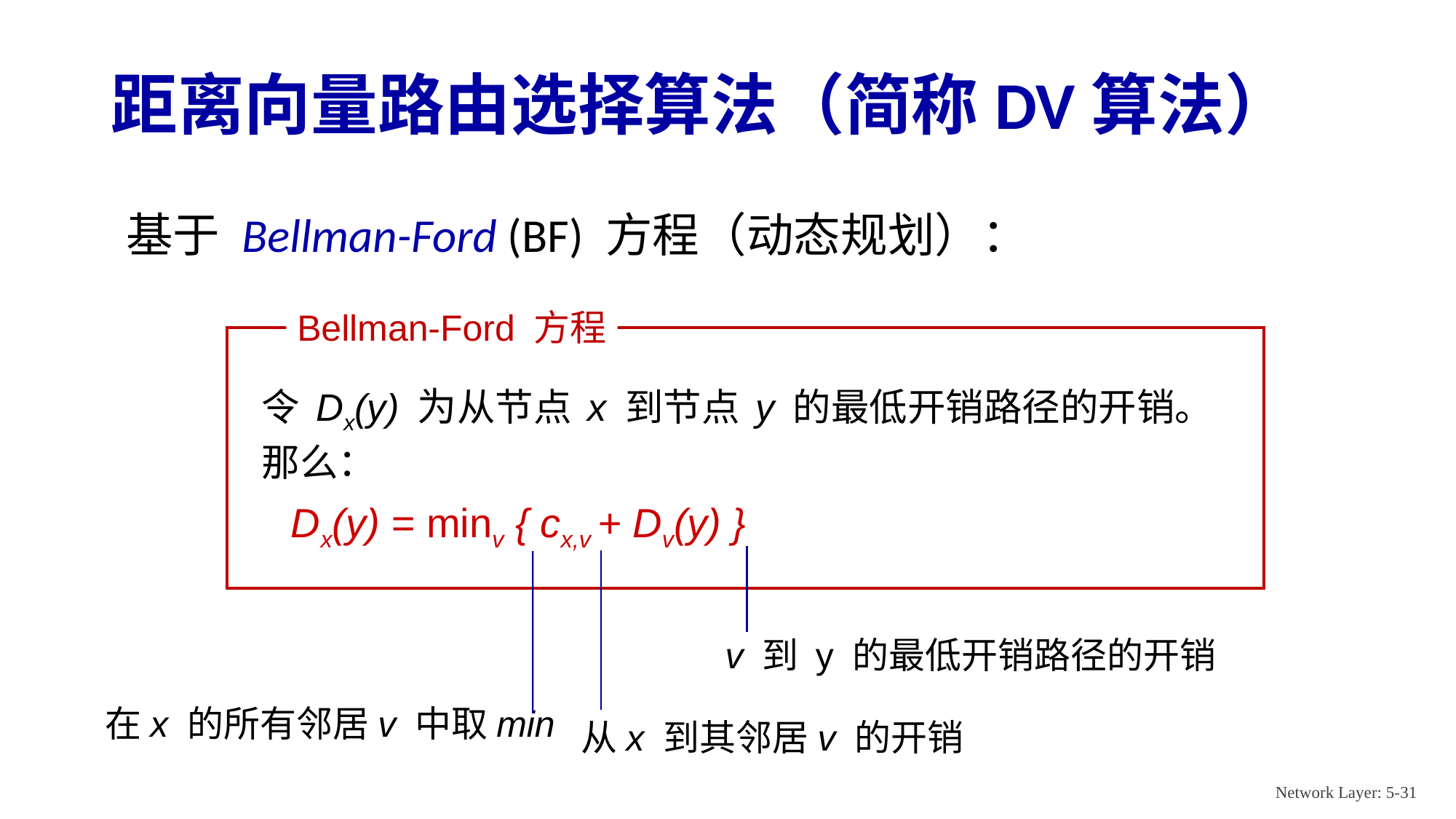

# 距离向量路由选择算法（简称DV算法）
基于 Bellman-Ford (BF) 方程（动态规划）：
Bellman-Ford 方程

令 Dx(y) 为从节点 x 到节点 y 的最低开销路径的开销。
那么：
   Dx(y) = minv { cx,v + Dv(y) }

v 到 y 的最低开销路径的开销
从x 到其邻居v 的开销

在x 的所有邻居v 中取min
Network Layer: 5-31